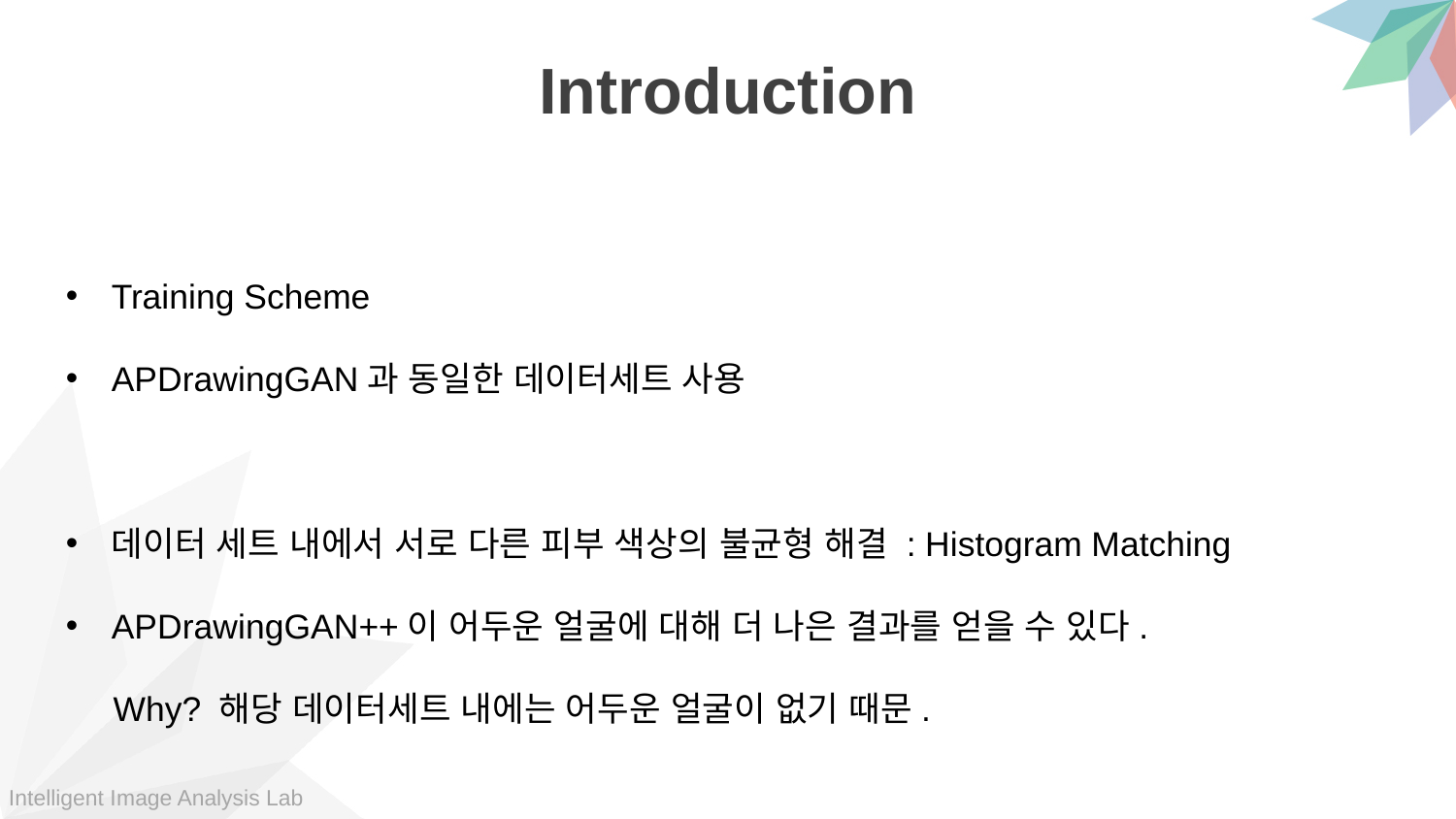

Introduction
Training Scheme
APDrawingGAN과 동일한 데이터세트 사용

데이터 세트 내에서 서로 다른 피부 색상의 불균형 해결 : Histogram Matching
APDrawingGAN++이 어두운 얼굴에 대해 더 나은 결과를 얻을 수 있다.
     Why? 해당 데이터세트 내에는 어두운 얼굴이 없기 때문.